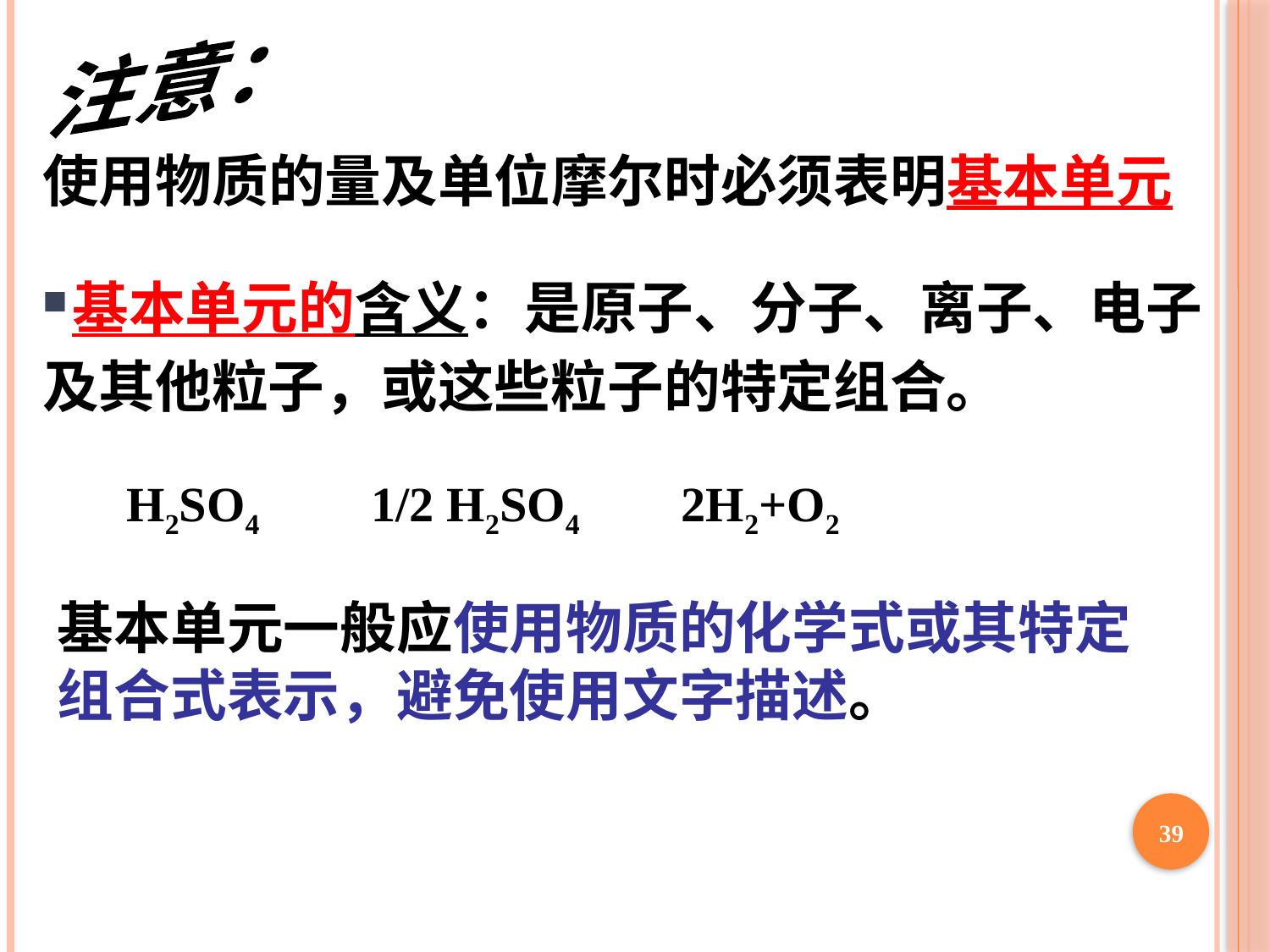

注意：
使用物质的量及单位摩尔时必须表明基本单元
基本单元的含义：是原子、分子、离子、电子
及其他粒子，或这些粒子的特定组合。
H2SO4
1/2 H2SO4
2H2+O2
基本单元一般应使用物质的化学式或其特定组合式表示，避免使用文字描述。

39
39